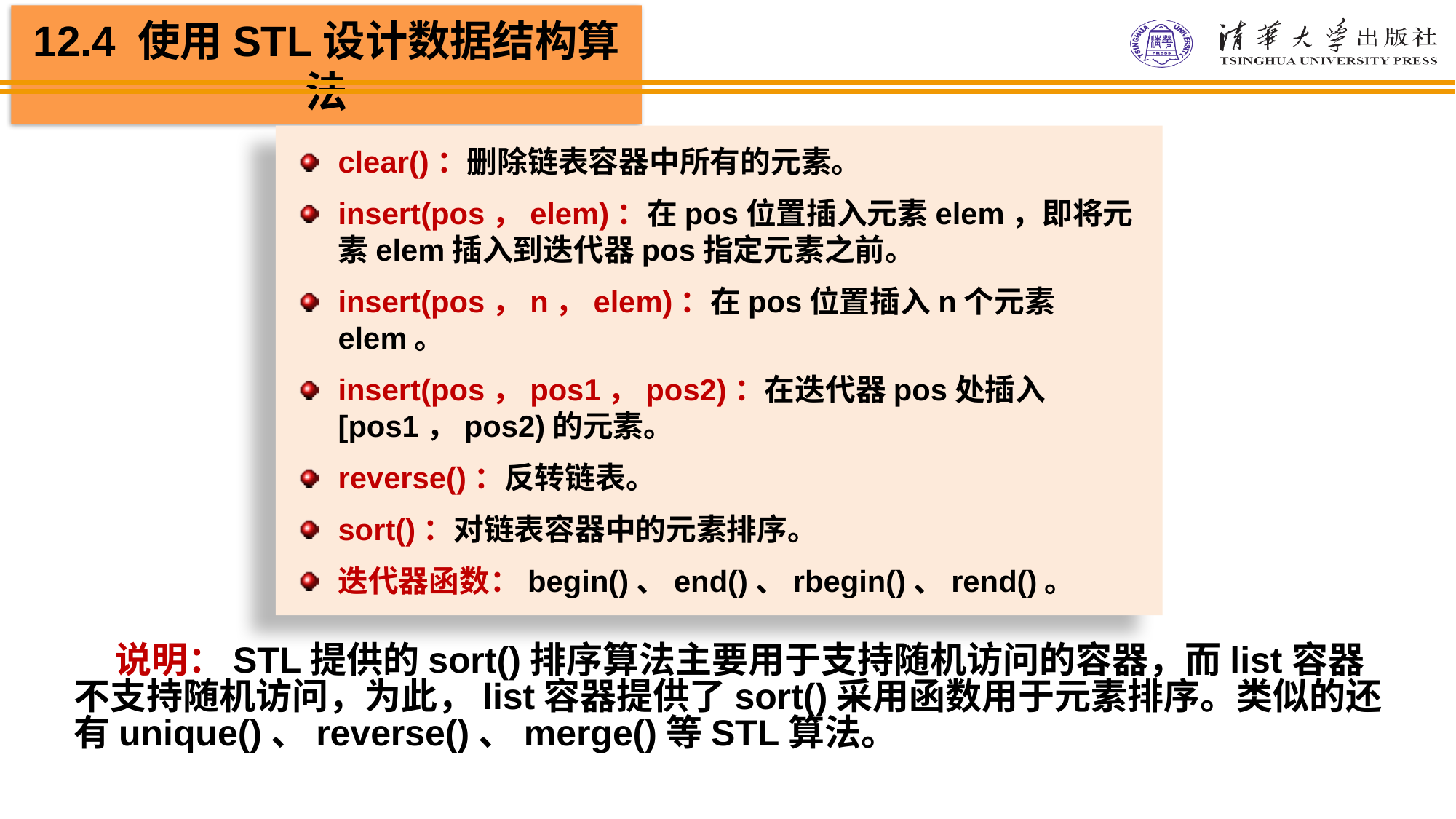

clear()：删除链表容器中所有的元素。
insert(pos，elem)：在pos位置插入元素elem，即将元素elem插入到迭代器pos指定元素之前。
insert(pos，n，elem)：在pos位置插入n个元素elem。
insert(pos，pos1，pos2)：在迭代器pos处插入[pos1，pos2)的元素。
reverse()：反转链表。
sort()：对链表容器中的元素排序。
迭代器函数：begin()、end()、rbegin()、rend()。
    说明：STL提供的sort()排序算法主要用于支持随机访问的容器，而list容器不支持随机访问，为此，list容器提供了sort()采用函数用于元素排序。类似的还有unique()、reverse()、merge()等STL算法。